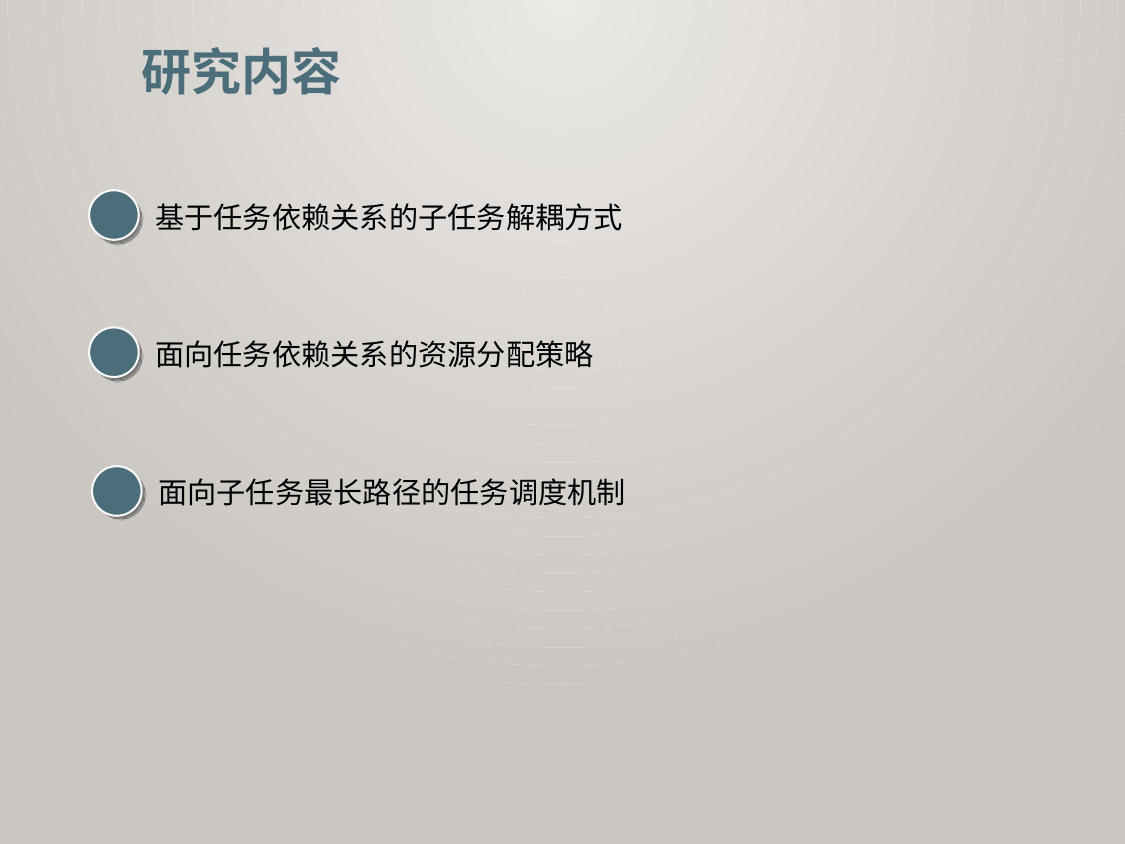

研究内容

基于任务依赖关系的子任务解耦方式

面向任务依赖关系的资源分配策略

面向子任务最长路径的任务调度机制